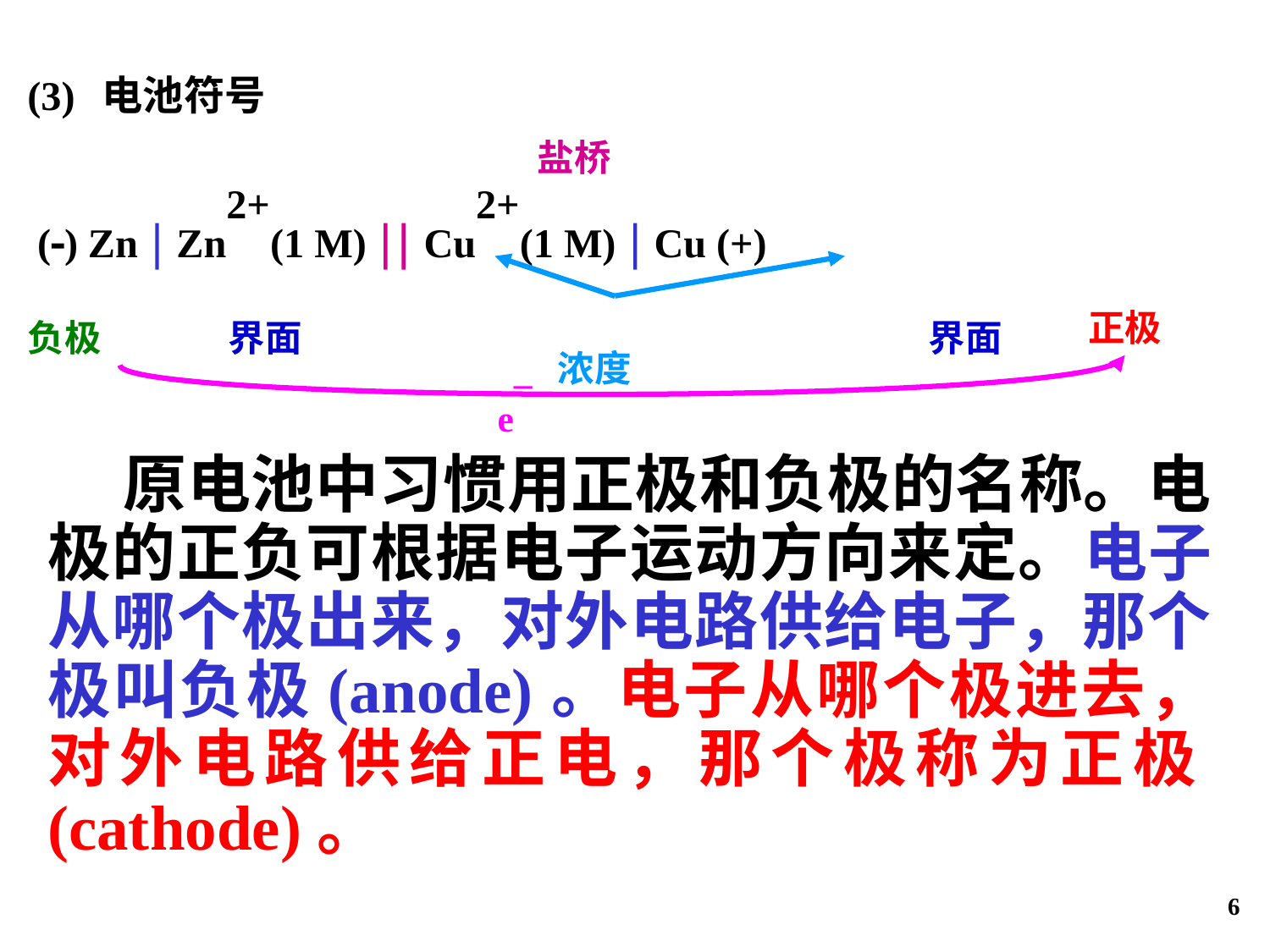

(3) 电池符号
盐桥
(−) Zn | Zn2+(1 M) || Cu2+(1 M) | Cu (+)

浓度
正极
负极
界面
界面
e–
    原电池中习惯用正极和负极的名称。电极的正负可根据电子运动方向来定。电子从哪个极出来，对外电路供给电子，那个极叫负极(anode)。电子从哪个极进去，对外电路供给正电，那个极称为正极(cathode)。